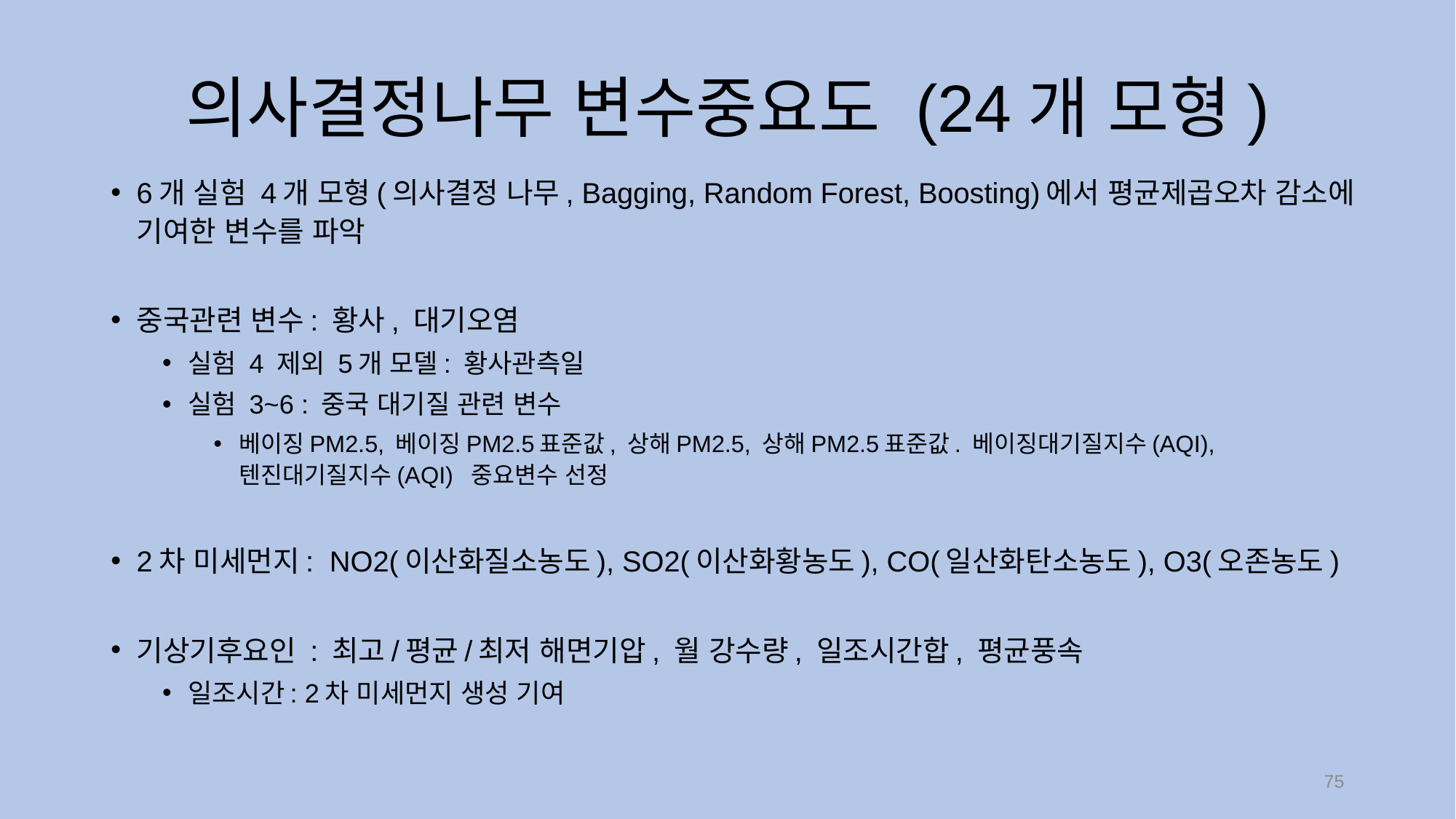

의사결정나무 변수중요도 (24개 모형)
6개 실험 4개 모형(의사결정 나무, Bagging, Random Forest, Boosting)에서 평균제곱오차 감소에 기여한 변수를 파악

중국관련 변수: 황사, 대기오염
실험 4 제외 5개 모델: 황사관측일
실험 3~6 : 중국 대기질 관련 변수
베이징PM2.5, 베이징PM2.5표준값, 상해PM2.5, 상해PM2.5표준값. 베이징대기질지수(AQI),
텐진대기질지수(AQI)  중요변수 선정

2차 미세먼지:  NO2(이산화질소농도), SO2(이산화황농도), CO(일산화탄소농도), O3(오존농도)

기상기후요인 : 최고/평균/최저 해면기압, 월 강수량, 일조시간합, 평균풍속
일조시간: 2차 미세먼지 생성 기여

75